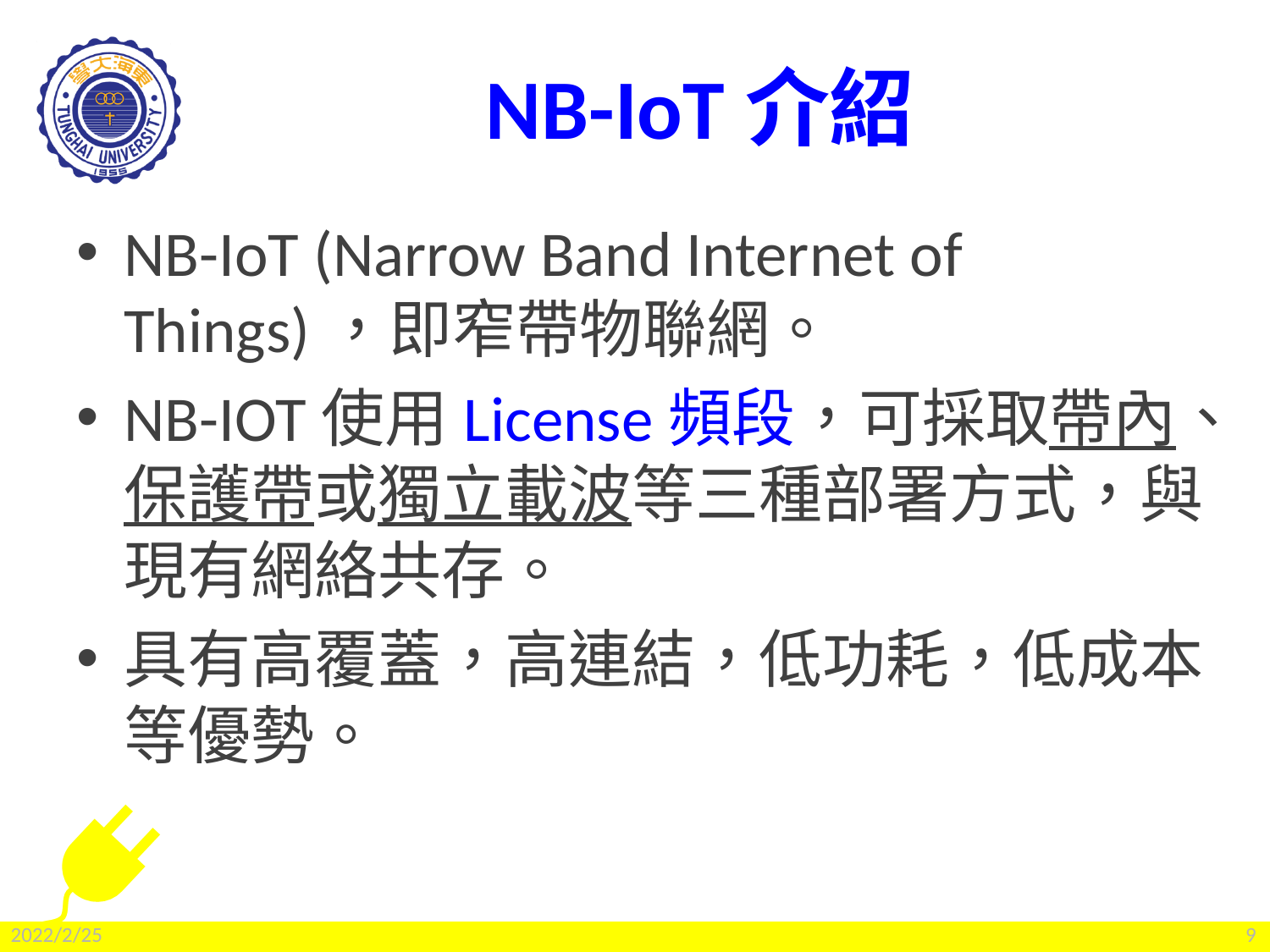

# NB-IoT介紹
NB-IoT (Narrow Band Internet of Things)，即窄帶物聯網。
NB-IOT使用License頻段，可採取帶內、保護帶或獨立載波等三種部署方式，與現有網絡共存。
具有高覆蓋，高連結，低功耗，低成本等優勢。
2022/2/25

9